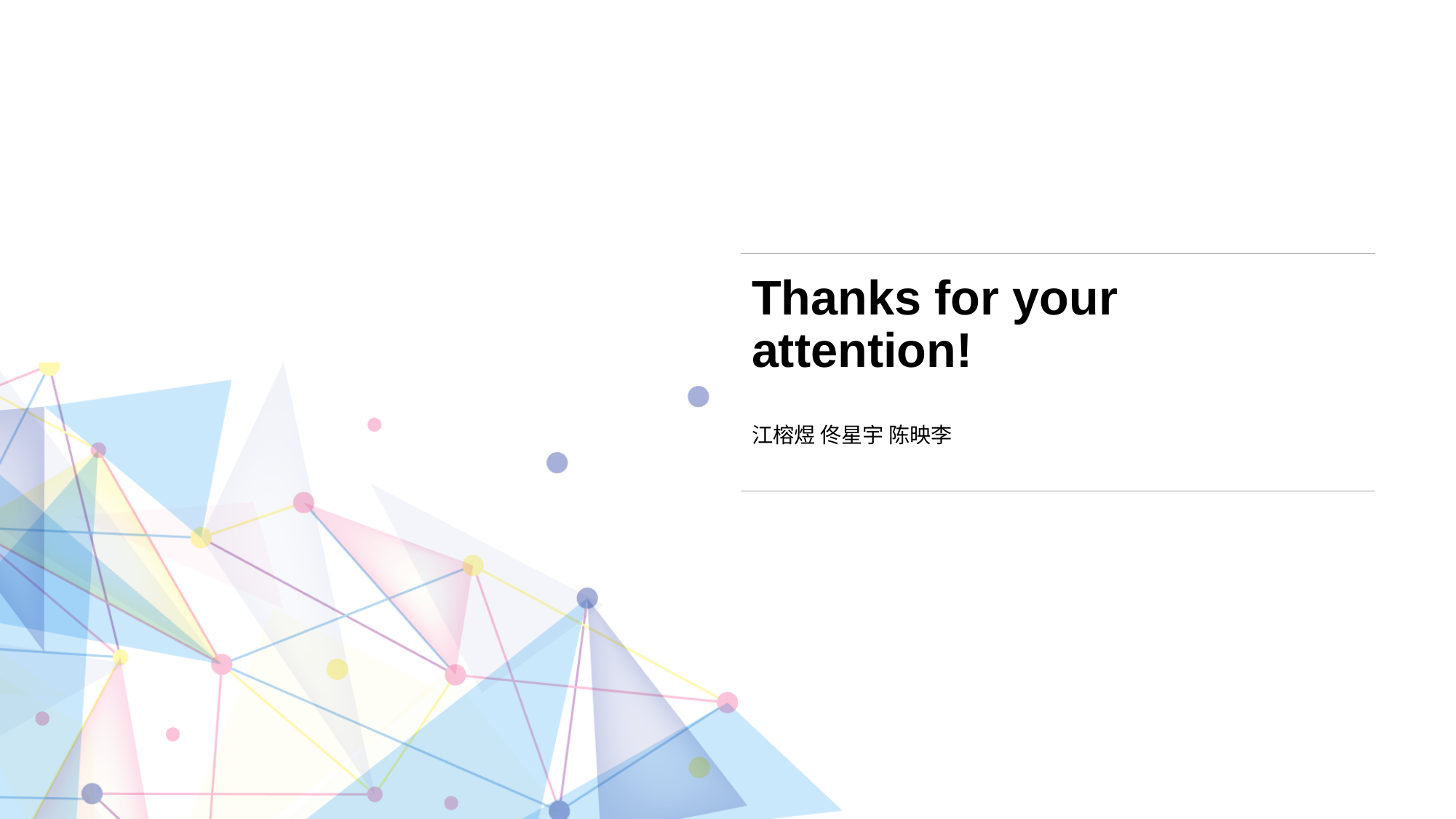

# Thanks for your attention!
江榕煜 佟星宇 陈映李